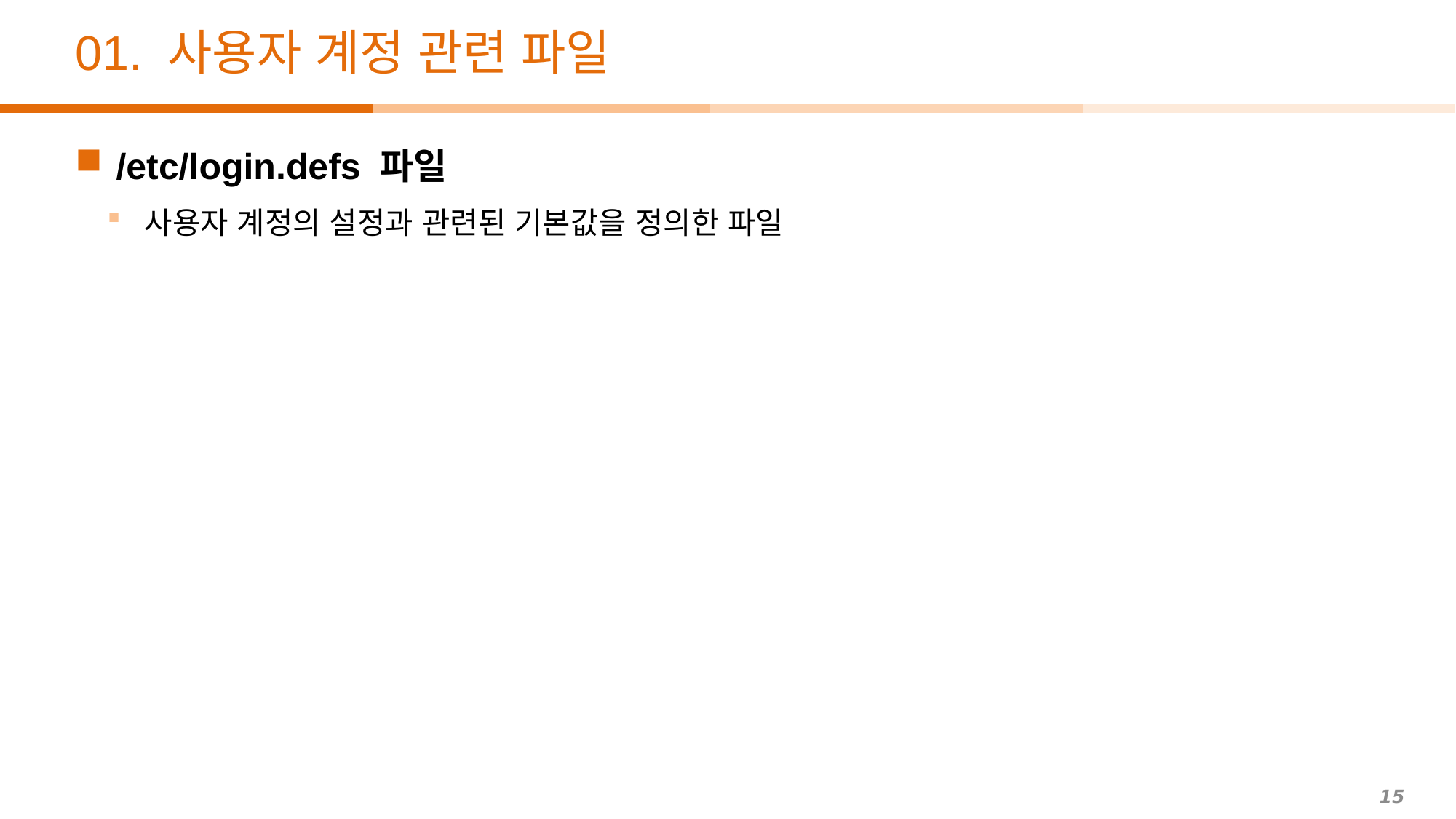

# 01. 사용자 계정 관련 파일
/etc/login.defs 파일
 사용자 계정의 설정과 관련된 기본값을 정의한 파일